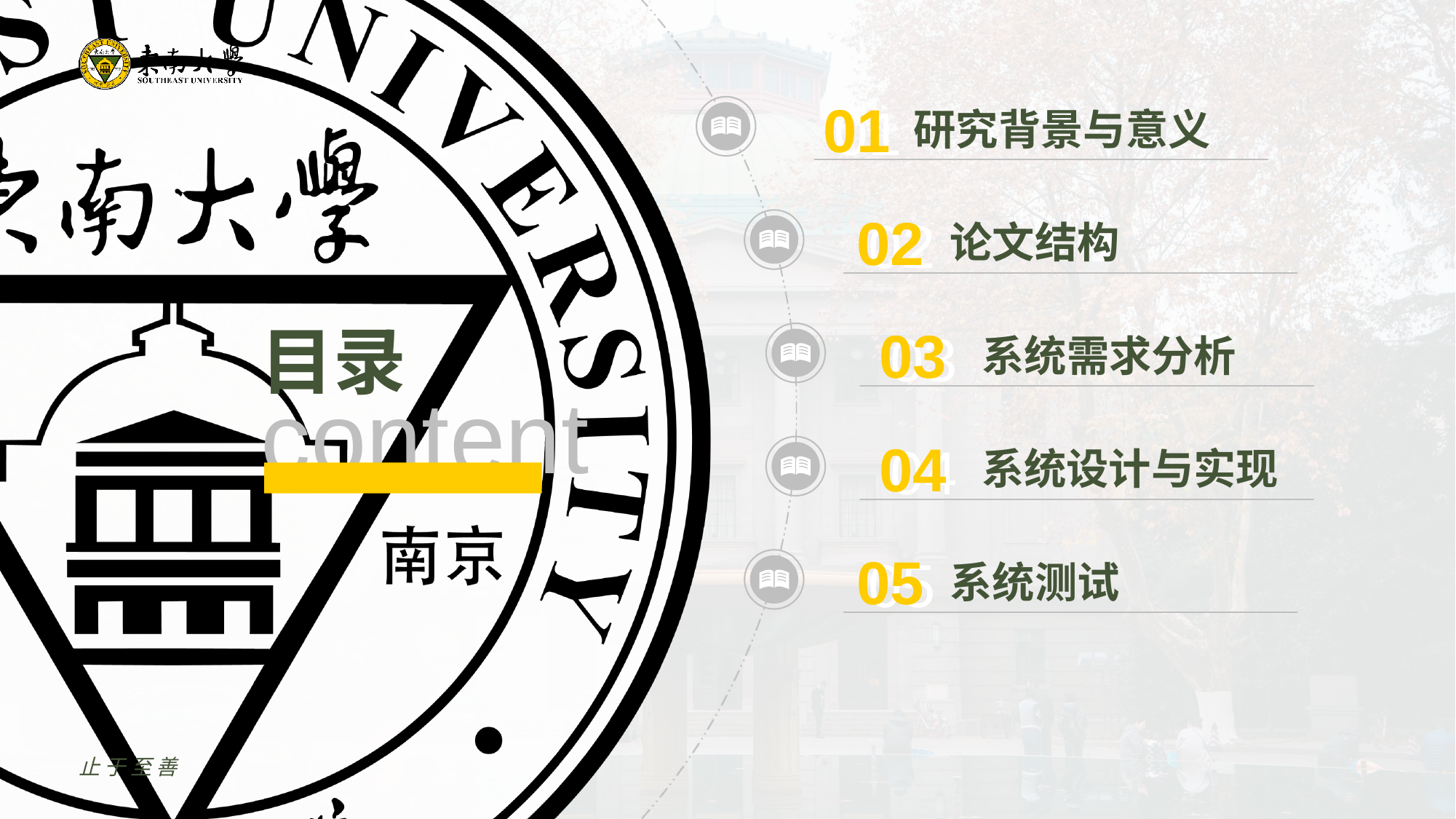

01
01

研究背景与意义
02
02

论文结构
03
03

系统需求分析
04
04

系统设计与实现

05
05

系统测试
止于至善